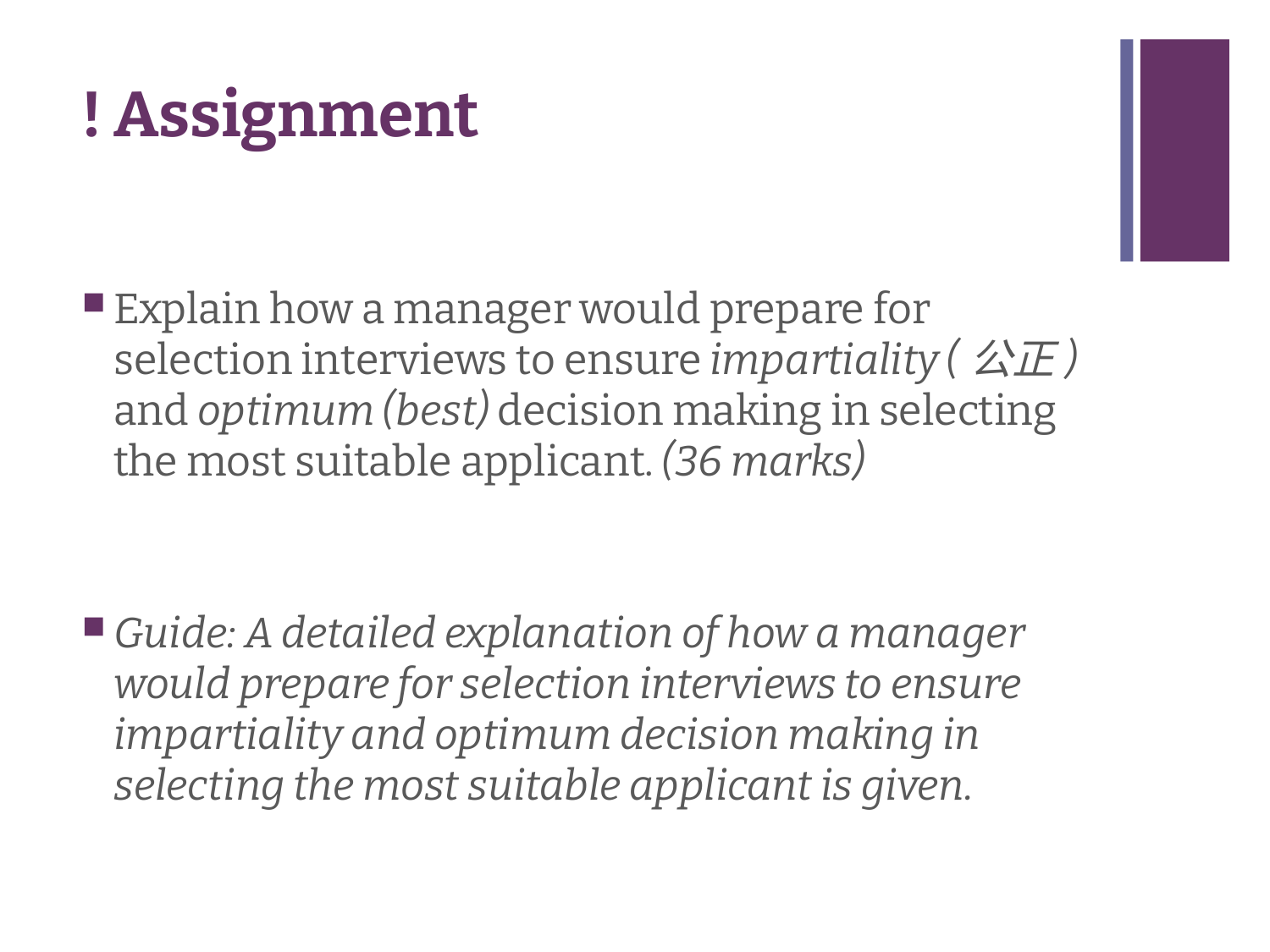

# ! Assignment
Explain how a manager would prepare for selection interviews to ensure impartiality (公正) and optimum (best) decision making in selecting the most suitable applicant. (36 marks)

Guide: A detailed explanation of how a manager would prepare for selection interviews to ensure impartiality and optimum decision making in selecting the most suitable applicant is given.